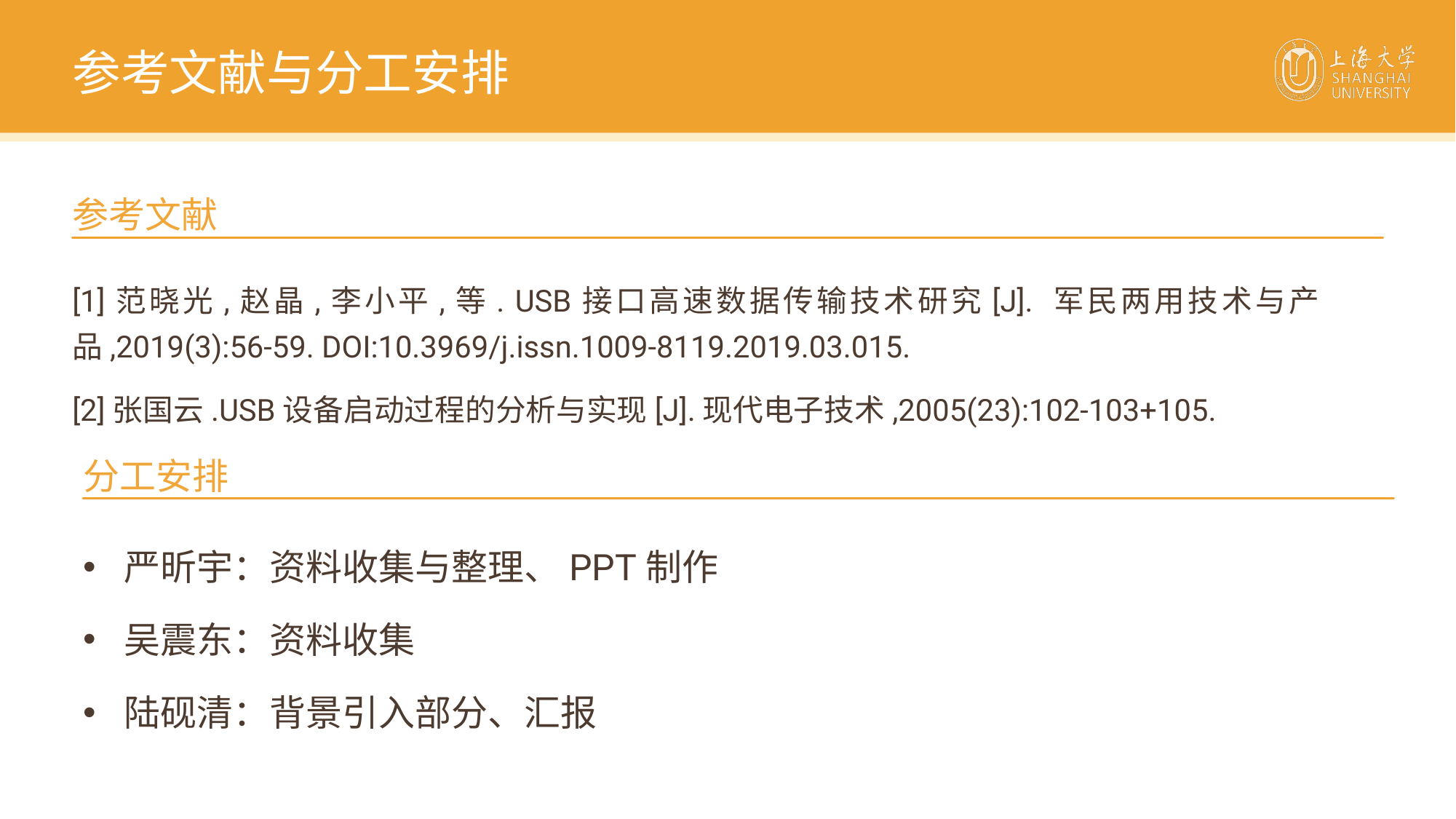

参考文献与分工安排
参考文献
[1]范晓光,赵晶,李小平,等. USB接口高速数据传输技术研究[J]. 军民两用技术与产品,2019(3):56-59. DOI:10.3969/j.issn.1009-8119.2019.03.015.
[2]张国云.USB设备启动过程的分析与实现[J].现代电子技术,2005(23):102-103+105.
分工安排
严昕宇：资料收集与整理、PPT制作
吴震东：资料收集
陆砚清：背景引入部分、汇报